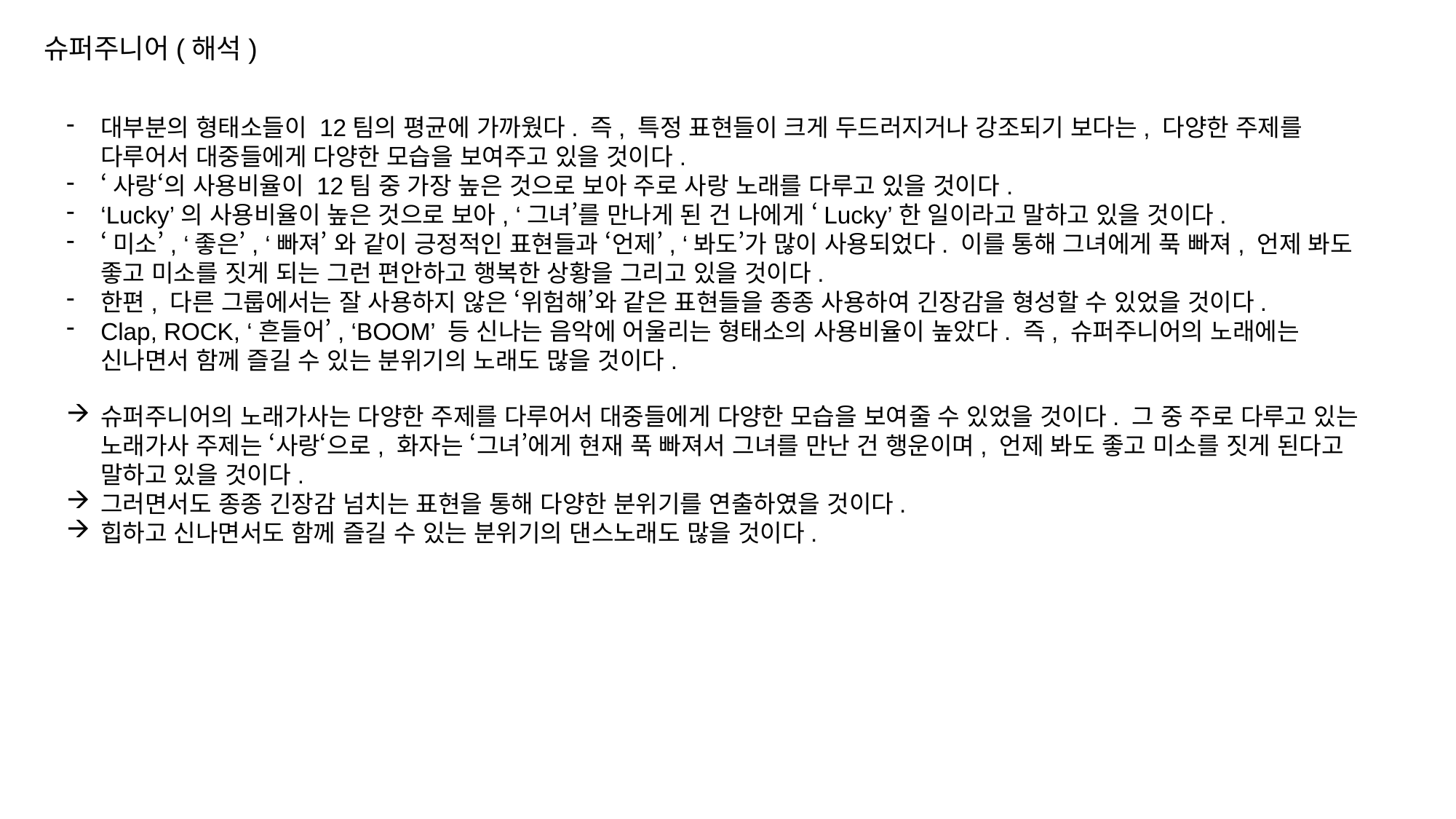

슈퍼주니어(해석)
대부분의 형태소들이 12팀의 평균에 가까웠다. 즉, 특정 표현들이 크게 두드러지거나 강조되기 보다는, 다양한 주제를 다루어서 대중들에게 다양한 모습을 보여주고 있을 것이다.
‘사랑‘의 사용비율이 12팀 중 가장 높은 것으로 보아 주로 사랑 노래를 다루고 있을 것이다.
‘Lucky’의 사용비율이 높은 것으로 보아, ‘그녀’를 만나게 된 건 나에게 ‘Lucky’한 일이라고 말하고 있을 것이다.
‘미소’, ‘좋은’, ‘빠져’ 와 같이 긍정적인 표현들과 ‘언제’, ‘봐도’가 많이 사용되었다. 이를 통해 그녀에게 푹 빠져, 언제 봐도 좋고 미소를 짓게 되는 그런 편안하고 행복한 상황을 그리고 있을 것이다.
한편, 다른 그룹에서는 잘 사용하지 않은 ‘위험해’와 같은 표현들을 종종 사용하여 긴장감을 형성할 수 있었을 것이다.
Clap, ROCK, ‘흔들어’, ‘BOOM’ 등 신나는 음악에 어울리는 형태소의 사용비율이 높았다. 즉, 슈퍼주니어의 노래에는 신나면서 함께 즐길 수 있는 분위기의 노래도 많을 것이다.

슈퍼주니어의 노래가사는 다양한 주제를 다루어서 대중들에게 다양한 모습을 보여줄 수 있었을 것이다. 그 중 주로 다루고 있는 노래가사 주제는 ‘사랑‘으로, 화자는 ‘그녀’에게 현재 푹 빠져서 그녀를 만난 건 행운이며, 언제 봐도 좋고 미소를 짓게 된다고 말하고 있을 것이다.
그러면서도 종종 긴장감 넘치는 표현을 통해 다양한 분위기를 연출하였을 것이다.
힙하고 신나면서도 함께 즐길 수 있는 분위기의 댄스노래도 많을 것이다.